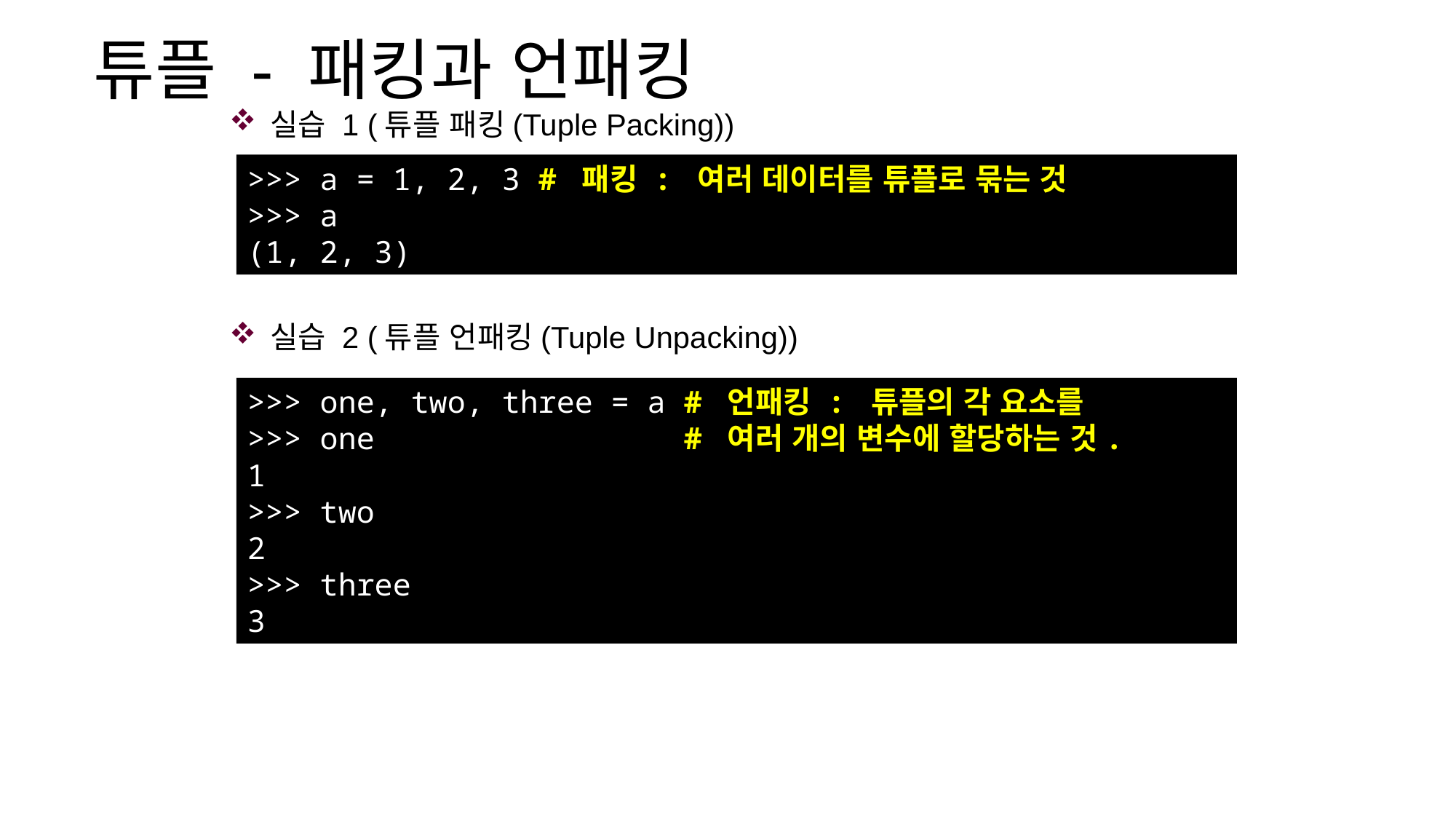

# 튜플 - 패킹과 언패킹
실습 1 (튜플 패킹(Tuple Packing))

실습 2 (튜플 언패킹(Tuple Unpacking))

>>> a = 1, 2, 3 # 패킹 : 여러 데이터를 튜플로 묶는 것
>>> a
(1, 2, 3)
>>> one, two, three = a # 언패킹 : 튜플의 각 요소를
>>> one                 # 여러 개의 변수에 할당하는 것.
1
>>> two
2
>>> three
3